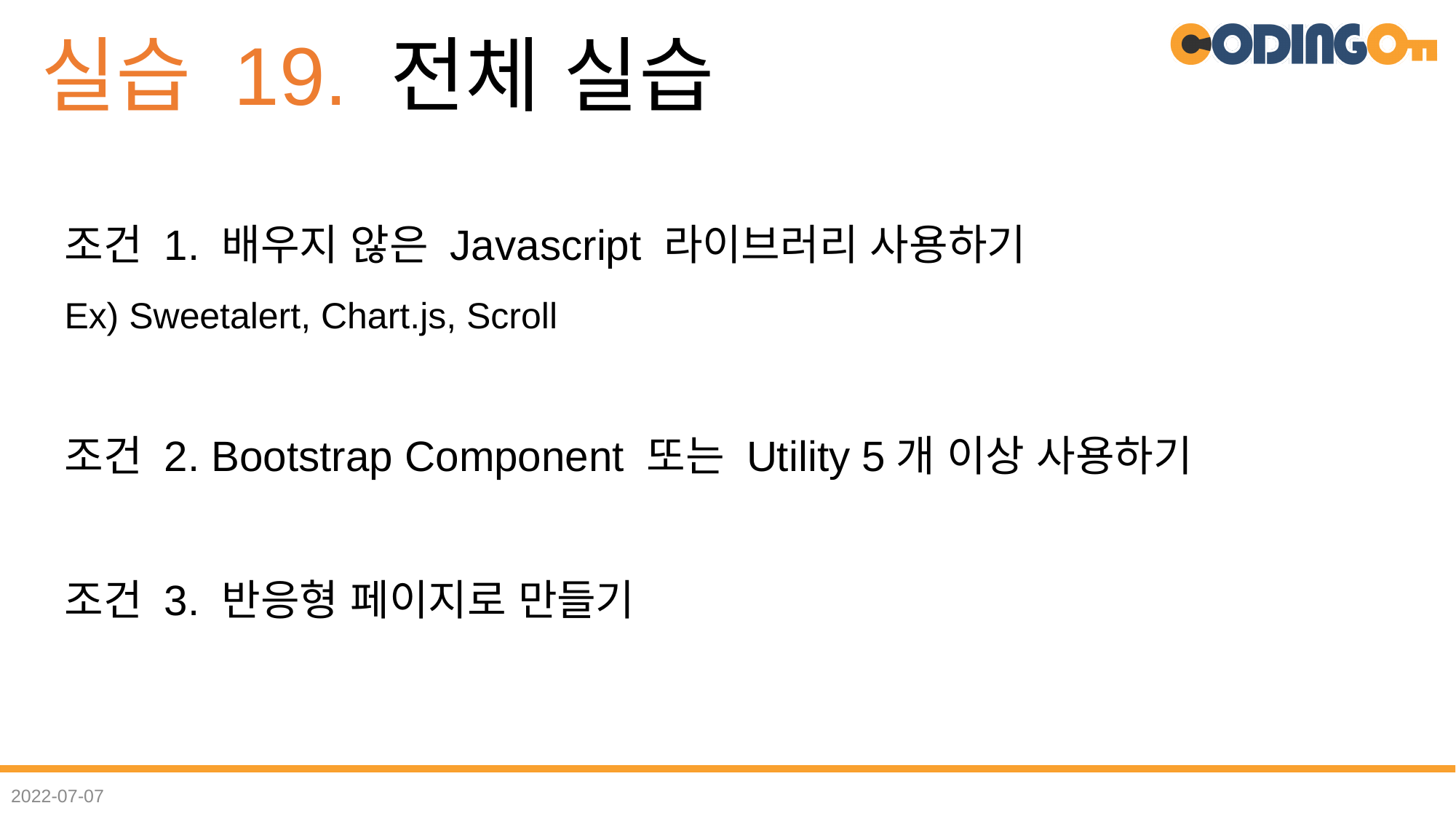

# 실습 19. 전체 실습
조건 1. 배우지 않은 Javascript 라이브러리 사용하기
Ex) Sweetalert, Chart.js, Scroll

조건 2. Bootstrap Component 또는 Utility 5개 이상 사용하기

조건 3. 반응형 페이지로 만들기
2022-07-07